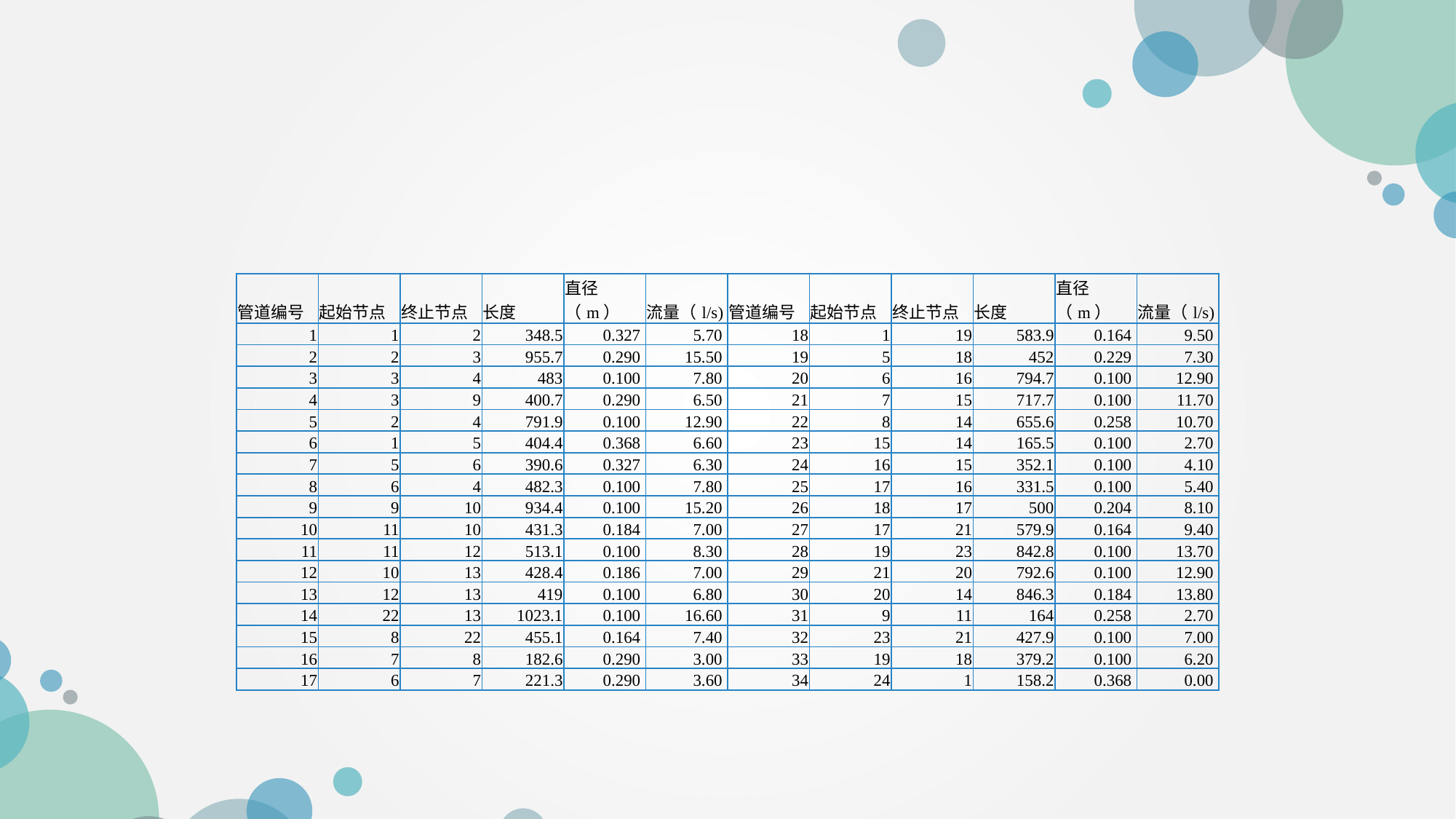

| 管道编号 | 起始节点 | 终止节点 | 长度 | 直径（m） | 流量（l/s) | 管道编号 | 起始节点 | 终止节点 | 长度 | 直径（m） | 流量（l/s) |
| --- | --- | --- | --- | --- | --- | --- | --- | --- | --- | --- | --- |
| 1 | 1 | 2 | 348.5 | 0.327 | 5.70 | 18 | 1 | 19 | 583.9 | 0.164 | 9.50 |
| 2 | 2 | 3 | 955.7 | 0.290 | 15.50 | 19 | 5 | 18 | 452 | 0.229 | 7.30 |
| 3 | 3 | 4 | 483 | 0.100 | 7.80 | 20 | 6 | 16 | 794.7 | 0.100 | 12.90 |
| 4 | 3 | 9 | 400.7 | 0.290 | 6.50 | 21 | 7 | 15 | 717.7 | 0.100 | 11.70 |
| 5 | 2 | 4 | 791.9 | 0.100 | 12.90 | 22 | 8 | 14 | 655.6 | 0.258 | 10.70 |
| 6 | 1 | 5 | 404.4 | 0.368 | 6.60 | 23 | 15 | 14 | 165.5 | 0.100 | 2.70 |
| 7 | 5 | 6 | 390.6 | 0.327 | 6.30 | 24 | 16 | 15 | 352.1 | 0.100 | 4.10 |
| 8 | 6 | 4 | 482.3 | 0.100 | 7.80 | 25 | 17 | 16 | 331.5 | 0.100 | 5.40 |
| 9 | 9 | 10 | 934.4 | 0.100 | 15.20 | 26 | 18 | 17 | 500 | 0.204 | 8.10 |
| 10 | 11 | 10 | 431.3 | 0.184 | 7.00 | 27 | 17 | 21 | 579.9 | 0.164 | 9.40 |
| 11 | 11 | 12 | 513.1 | 0.100 | 8.30 | 28 | 19 | 23 | 842.8 | 0.100 | 13.70 |
| 12 | 10 | 13 | 428.4 | 0.186 | 7.00 | 29 | 21 | 20 | 792.6 | 0.100 | 12.90 |
| 13 | 12 | 13 | 419 | 0.100 | 6.80 | 30 | 20 | 14 | 846.3 | 0.184 | 13.80 |
| 14 | 22 | 13 | 1023.1 | 0.100 | 16.60 | 31 | 9 | 11 | 164 | 0.258 | 2.70 |
| 15 | 8 | 22 | 455.1 | 0.164 | 7.40 | 32 | 23 | 21 | 427.9 | 0.100 | 7.00 |
| 16 | 7 | 8 | 182.6 | 0.290 | 3.00 | 33 | 19 | 18 | 379.2 | 0.100 | 6.20 |
| 17 | 6 | 7 | 221.3 | 0.290 | 3.60 | 34 | 24 | 1 | 158.2 | 0.368 | 0.00 |